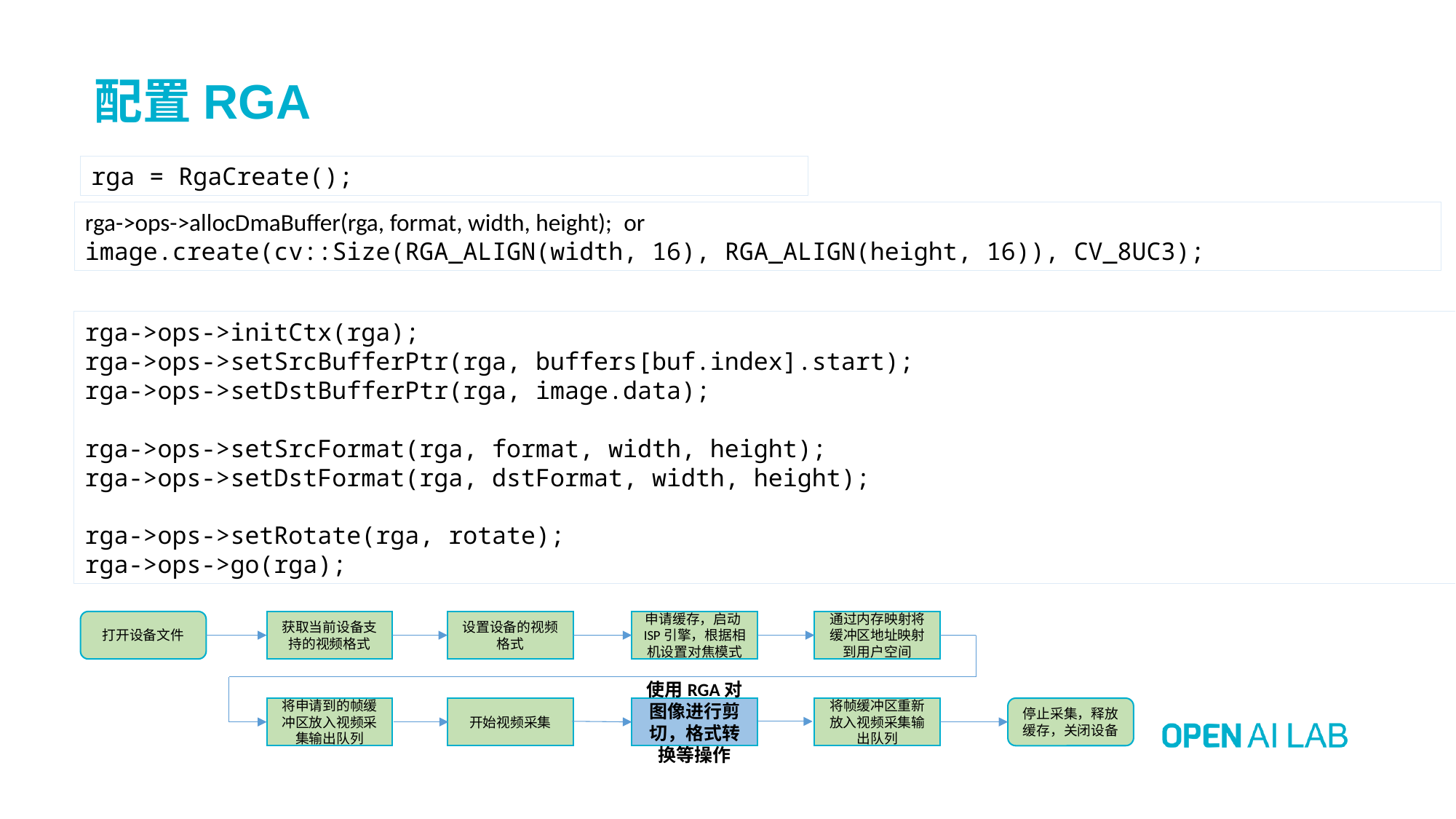

# 配置RGA
rga = RgaCreate();
rga->ops->allocDmaBuffer(rga, format, width, height);  or
image.create(cv::Size(RGA_ALIGN(width, 16), RGA_ALIGN(height, 16)), CV_8UC3);
rga->ops->initCtx(rga);
rga->ops->setSrcBufferPtr(rga, buffers[buf.index].start);
rga->ops->setDstBufferPtr(rga, image.data);
rga->ops->setSrcFormat(rga, format, width, height);
rga->ops->setDstFormat(rga, dstFormat, width, height);
rga->ops->setRotate(rga, rotate);
rga->ops->go(rga);
通过内存映射将缓冲区地址映射到用户空间
设置设备的视频格式
申请缓存，启动ISP引擎，根据相机设置对焦模式
打开设备文件
获取当前设备支持的视频格式
将申请到的帧缓冲区放入视频采集输出队列
开始视频采集
使用RGA对图像进行剪切，格式转换等操作
将帧缓冲区重新放入视频采集输出队列
停止采集，释放缓存，关闭设备